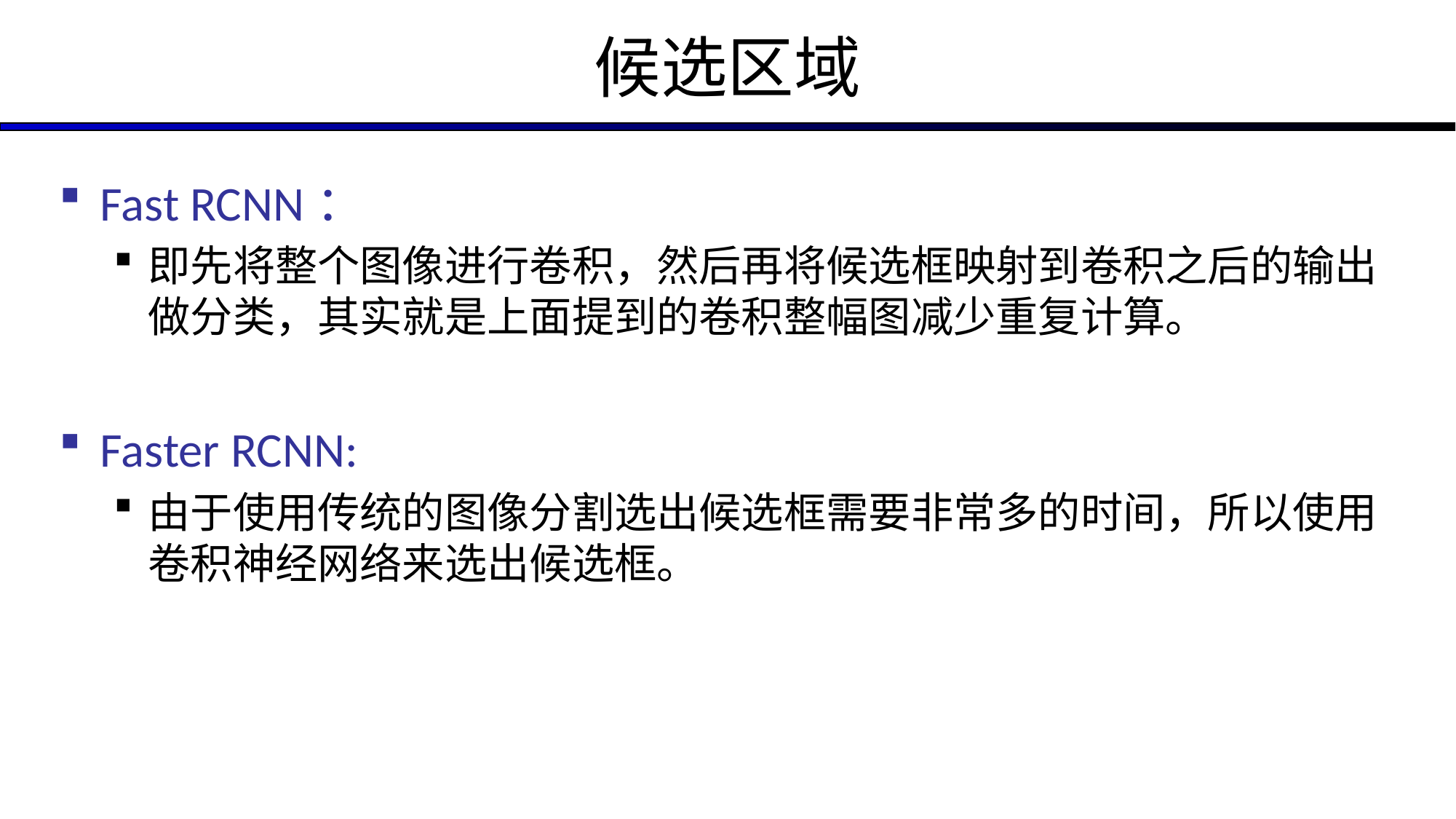

# 候选区域
Fast RCNN：
即先将整个图像进行卷积，然后再将候选框映射到卷积之后的输出做分类，其实就是上面提到的卷积整幅图减少重复计算。

Faster RCNN:
由于使用传统的图像分割选出候选框需要非常多的时间，所以使用卷积神经网络来选出候选框。